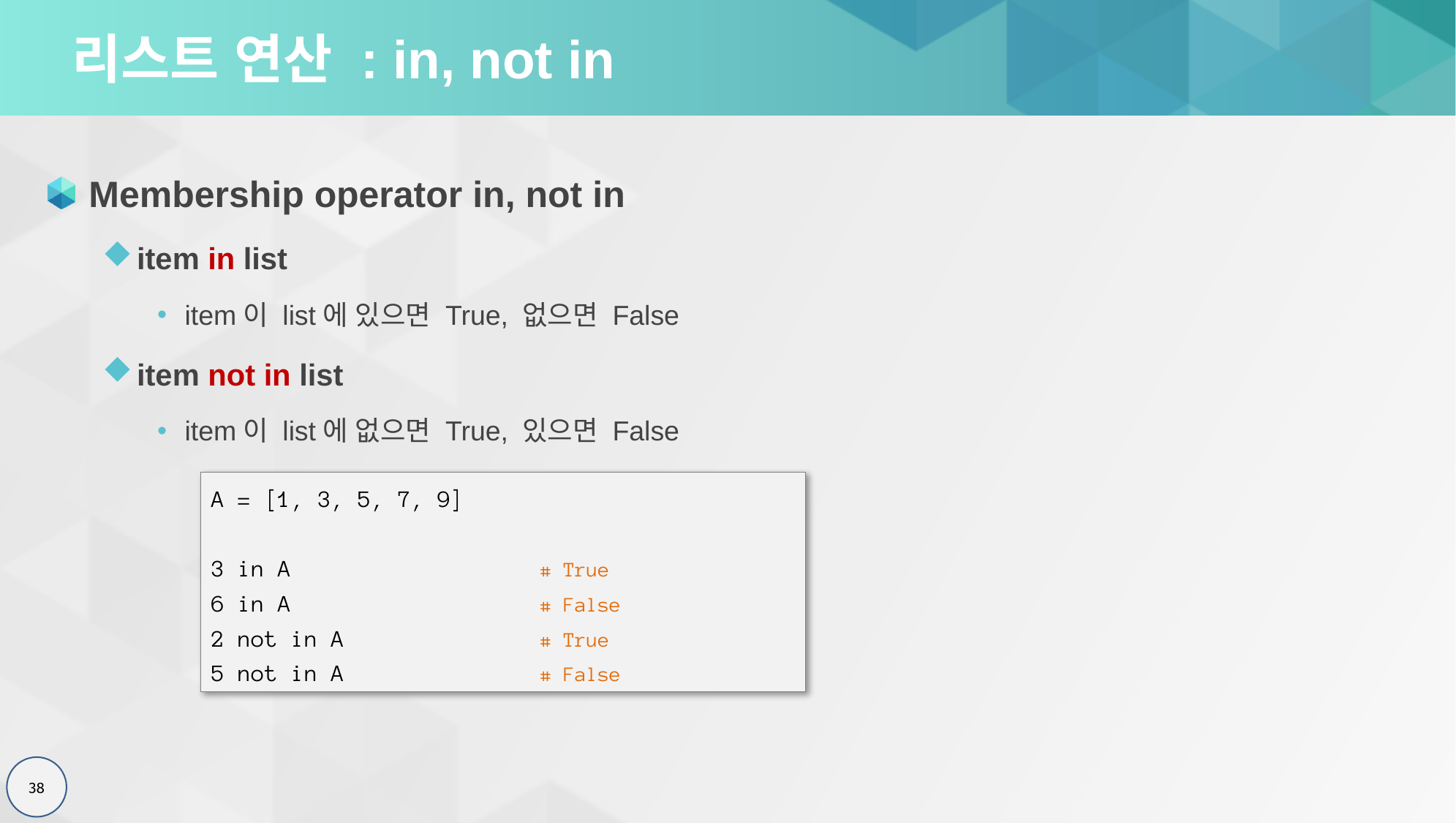

# 리스트 연산 : in, not in
Membership operator in, not in
item in list
item이 list에 있으면 True, 없으면 False
item not in list
item이 list에 없으면 True, 있으면 False

A = [1, 3, 5, 7, 9]

3 in A			# True
6 in A			# False
2 not in A		# True
5 not in A		# False